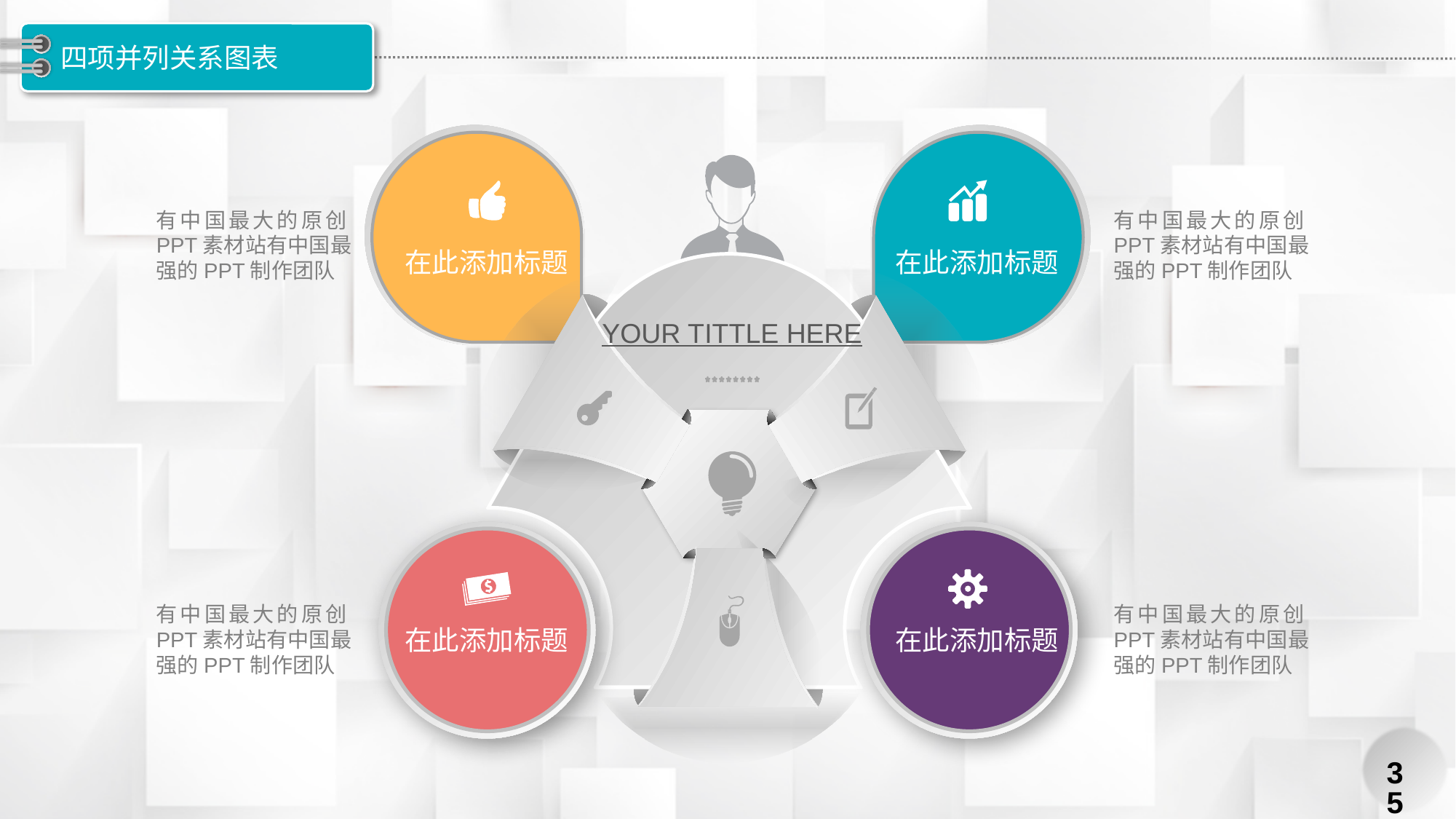

# 四项并列关系图表

有中国最大的原创PPT素材站有中国最强的PPT制作团队
有中国最大的原创PPT素材站有中国最强的PPT制作团队

在此添加标题
在此添加标题
YOUR TITTLE HERE

有中国最大的原创PPT素材站有中国最强的PPT制作团队
有中国最大的原创PPT素材站有中国最强的PPT制作团队
在此添加标题
在此添加标题

35